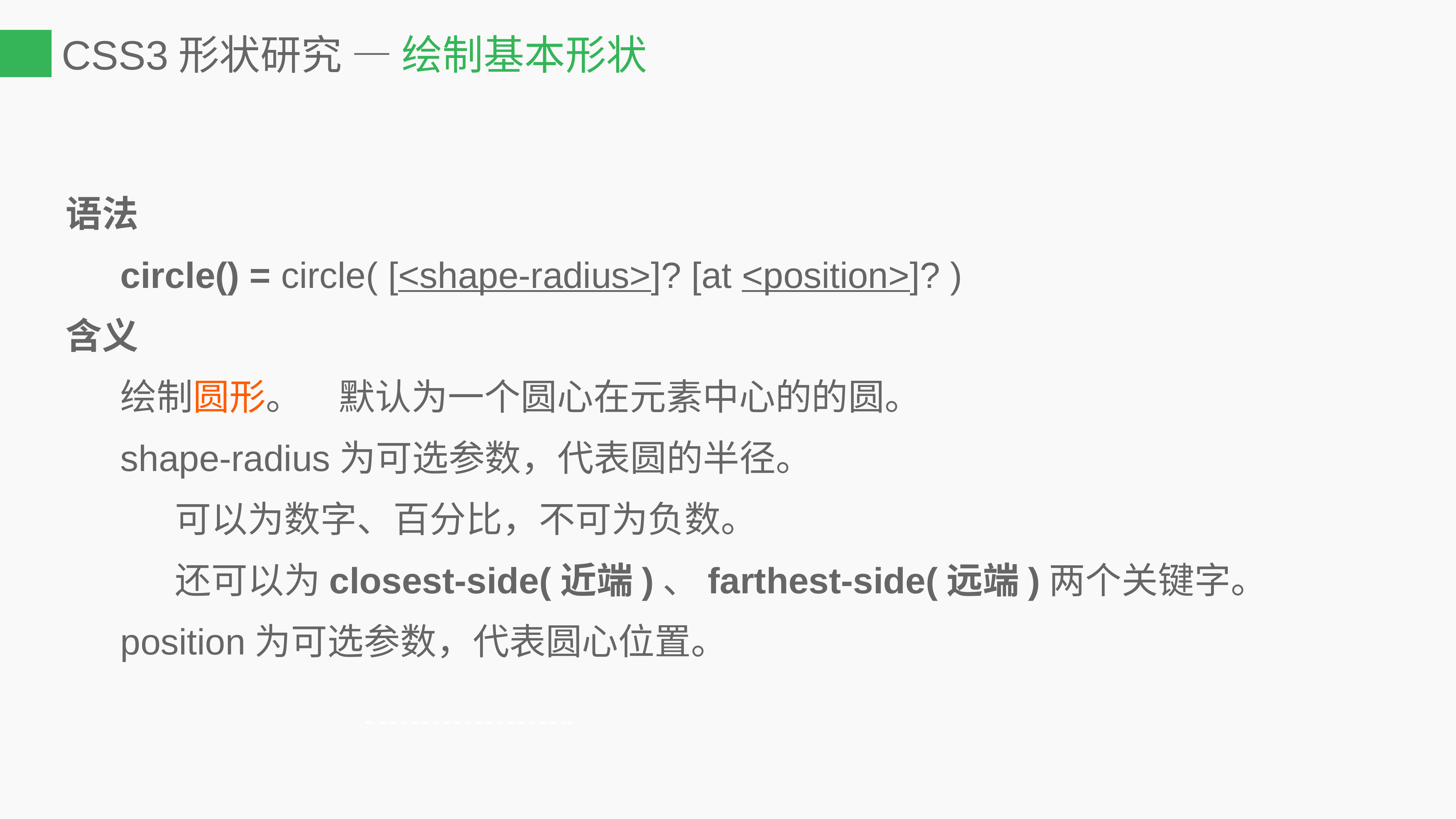

# CSS3形状研究 — 绘制基本形状
语法
	circle() = circle( [<shape-radius>]? [at <position>]? )
含义
	绘制圆形。	默认为一个圆心在元素中心的的圆。
	shape-radius为可选参数，代表圆的半径。
		可以为数字、百分比，不可为负数。
		还可以为closest-side(近端)、farthest-side(远端)两个关键字。
	position为可选参数，代表圆心位置。